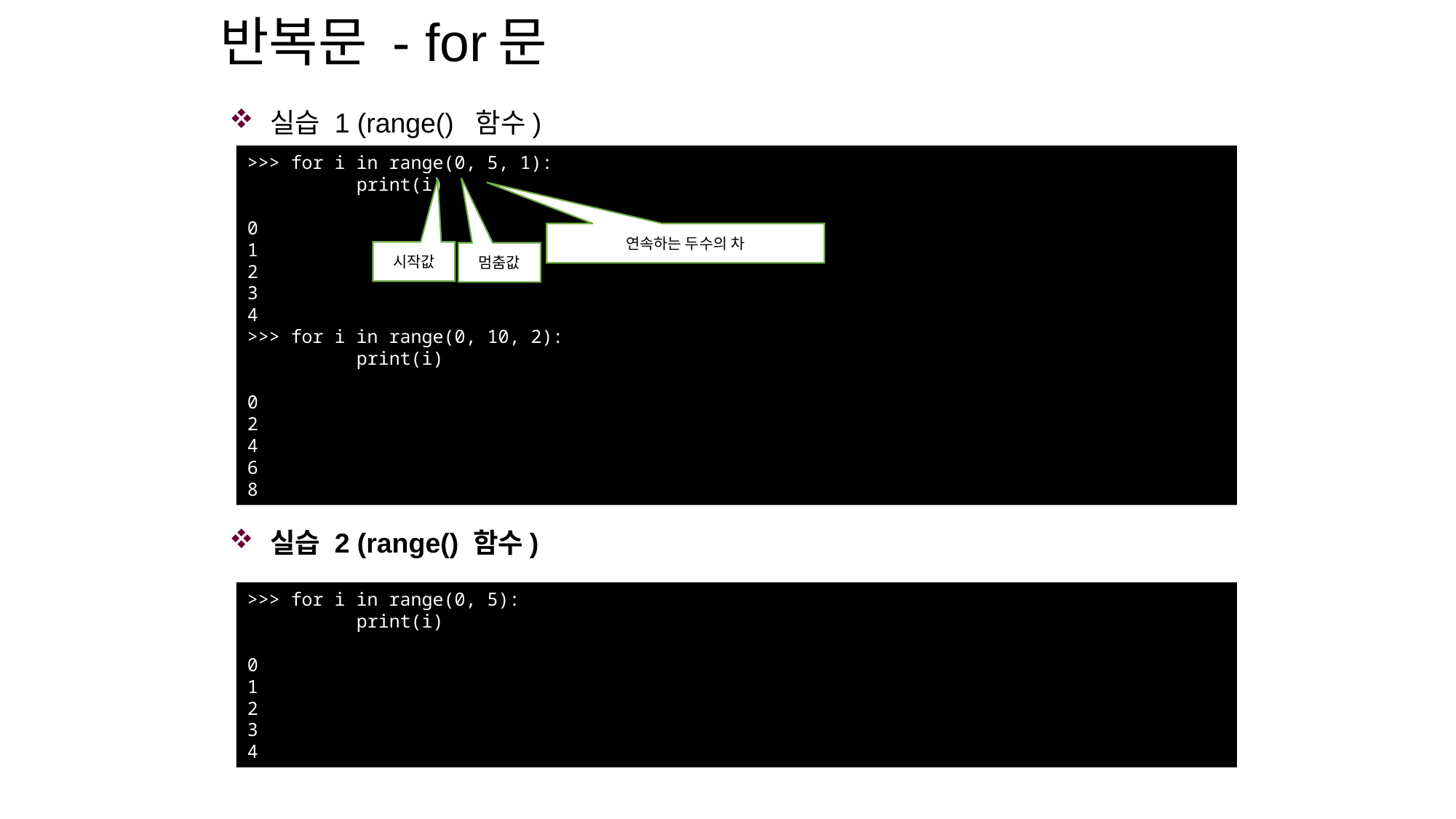

# 반복문 - for문
실습 1 (range()  함수)

실습 2 (range() 함수)

>>> for i in range(0, 5, 1):
	print(i)

0
1
2
3
4
>>> for i in range(0, 10, 2):
	print(i)

0
2
4
6
8
연속하는 두수의 차
시작값
멈춤값
>>> for i in range(0, 5):
	print(i)

0
1
2
3
4